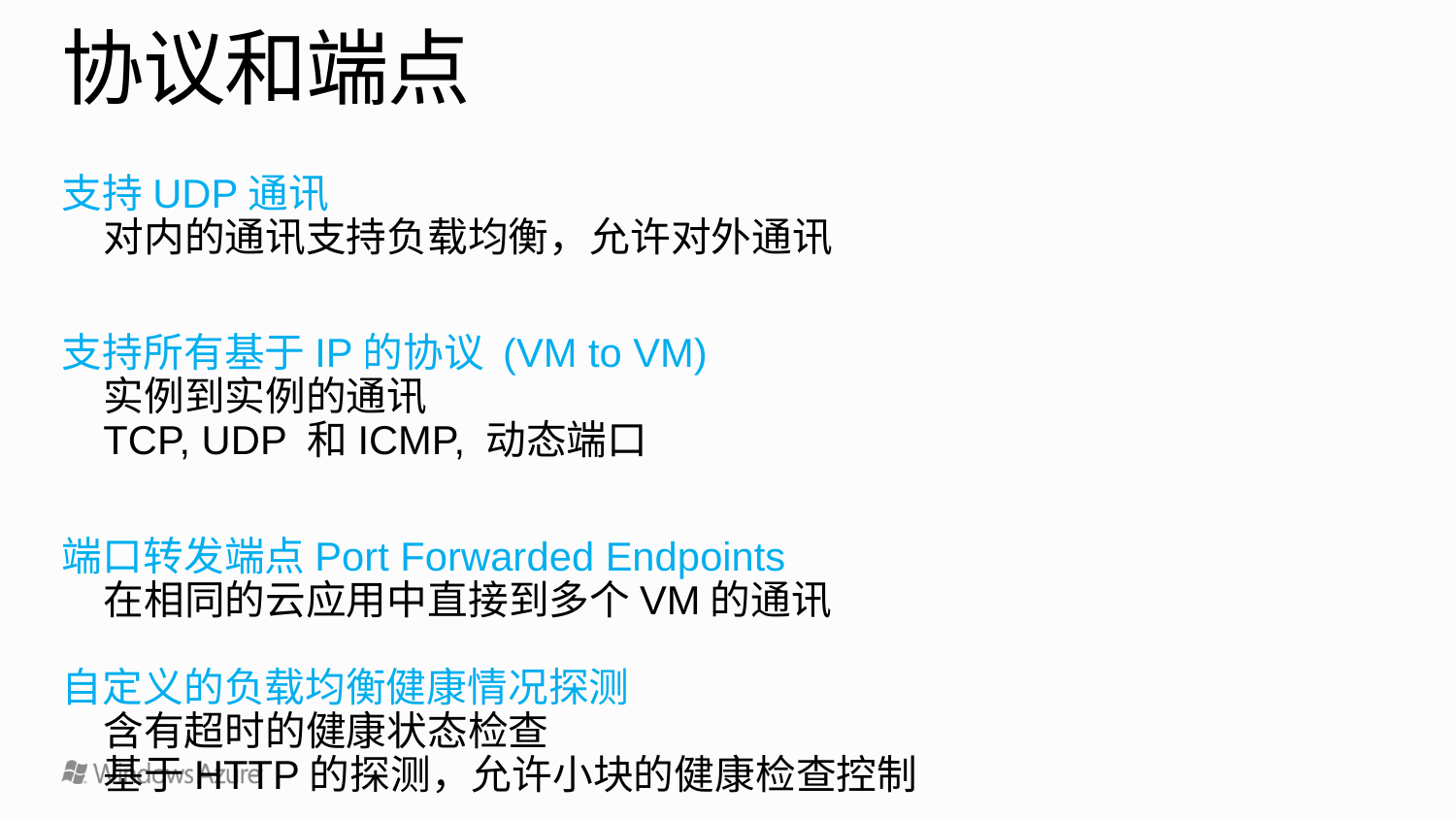

# 协议和端点
支持UDP通讯
对内的通讯支持负载均衡，允许对外通讯

支持所有基于IP的协议 (VM to VM)
实例到实例的通讯
TCP, UDP 和ICMP, 动态端口

端口转发端点Port Forwarded Endpoints
在相同的云应用中直接到多个VM的通讯

自定义的负载均衡健康情况探测
含有超时的健康状态检查
基于HTTP的探测，允许小块的健康检查控制